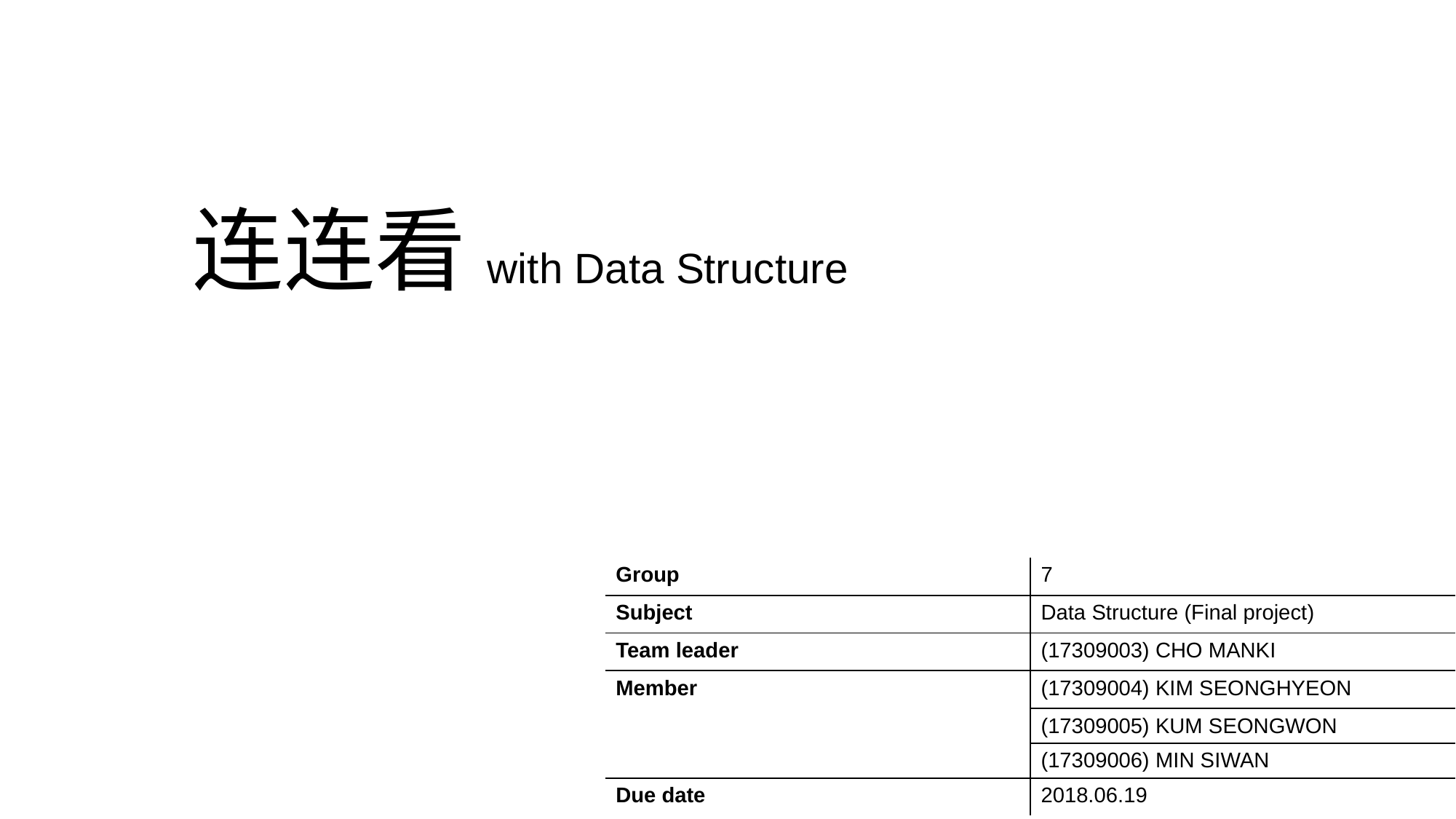

# 连连看with Data Structure
| Group | 7 |
| --- | --- |
| Subject | Data Structure (Final project) |
| Team leader | (17309003) CHO MANKI |
| Member | (17309004) KIM SEONGHYEON |
|  | (17309005) KUM SEONGWON |
|  | (17309006) MIN SIWAN |
| Due date | 2018.06.19 |